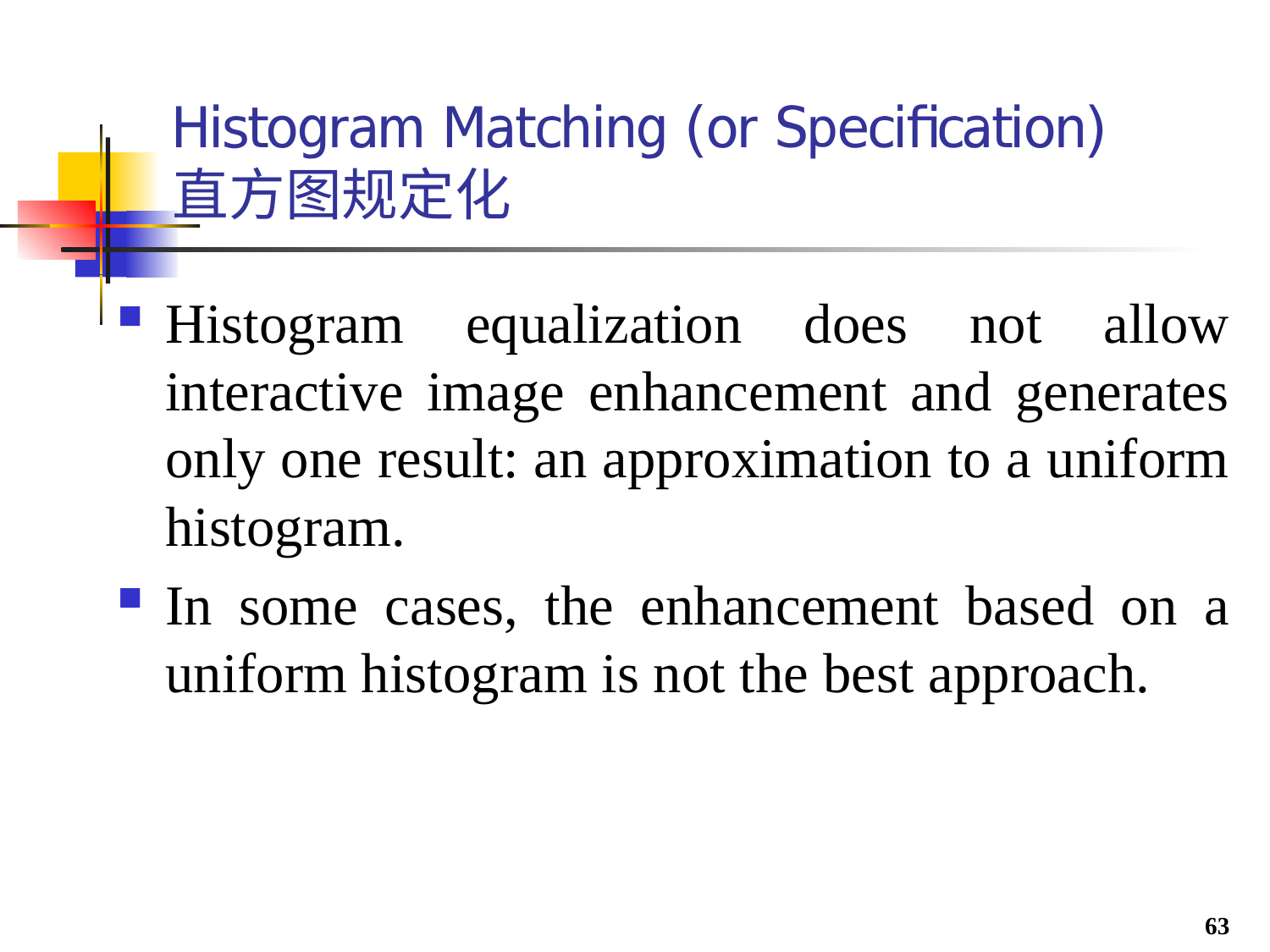

# Histogram Matching (or Specification) 直方图规定化
Histogram equalization does not allow interactive image enhancement and generates only one result: an approximation to a uniform histogram.
In some cases, the enhancement based on a uniform histogram is not the best approach.
63